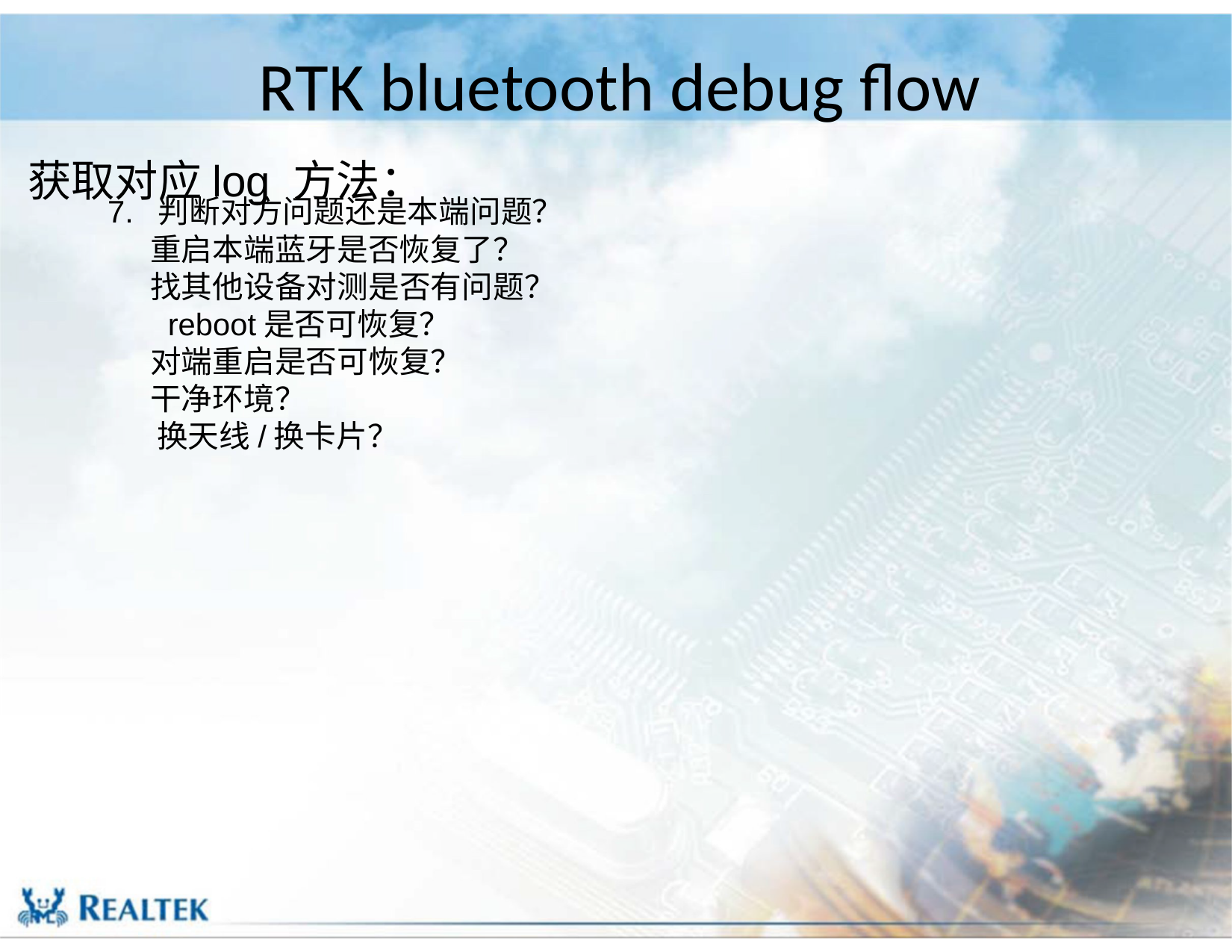

# RTK bluetooth debug flow
获取对应log 方法：

        7.  判断对方问题还是本端问题？
               重启本端蓝牙是否恢复了？
               找其他设备对测是否有问题？
               reboot是否可恢复？
               对端重启是否可恢复？
               干净环境？
                换天线/换卡片？